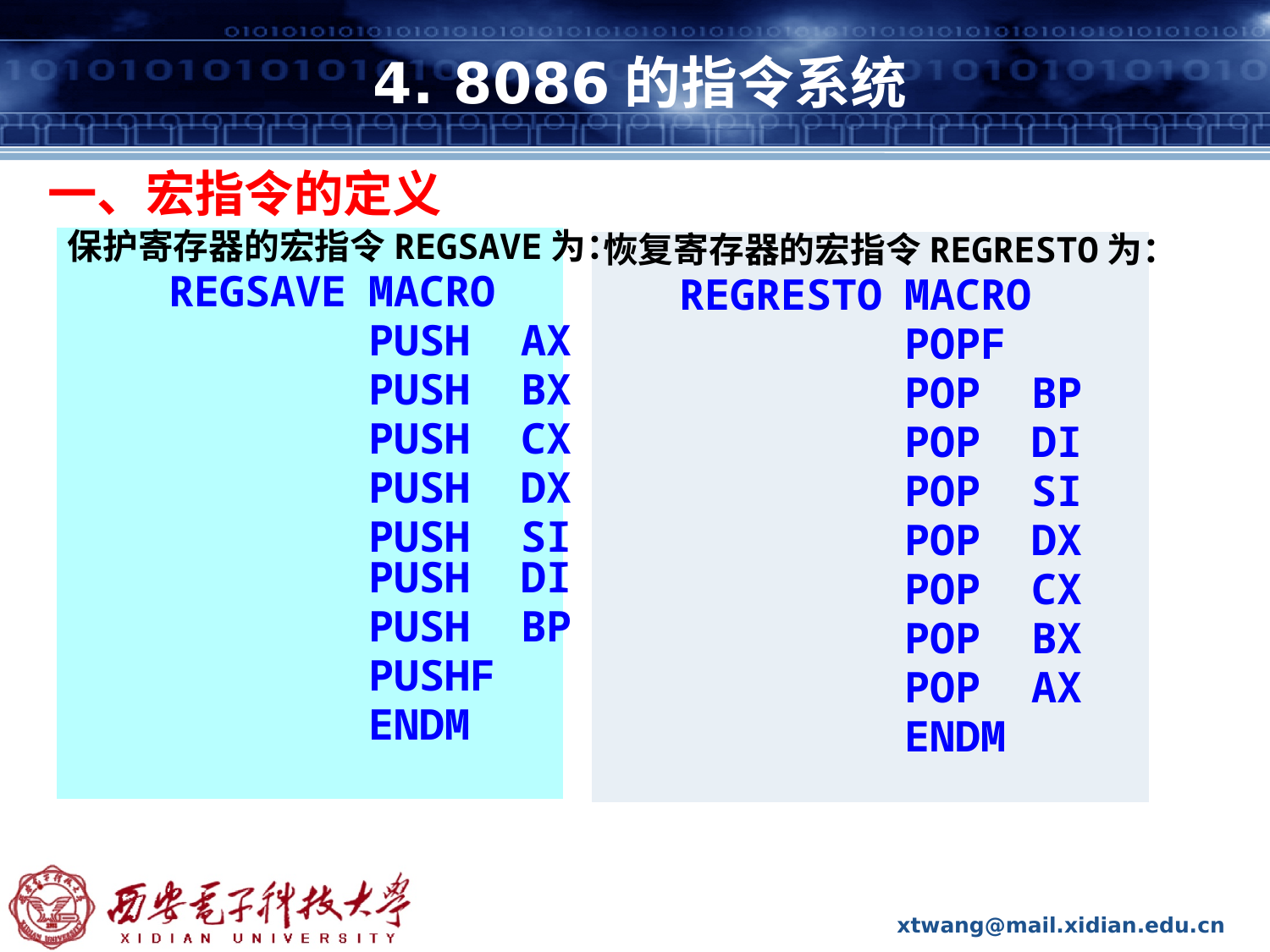

# 4. 8086的指令系统
一、宏指令的定义

保护寄存器的宏指令REGSAVE为：
    REGSAVE	MACRO
			PUSH  AX
			PUSH  BX
			PUSH  CX
			PUSH  DX
			PUSH  SI			PUSH  DI
			PUSH  BP
			PUSHF
			ENDM
恢复寄存器的宏指令REGRESTO为：
   REGRESTO	MACRO
			POPF
			POP  BP
			POP  DI
			POP  SI
			POP  DX
			POP  CX
			POP  BX
			POP  AX
			ENDM